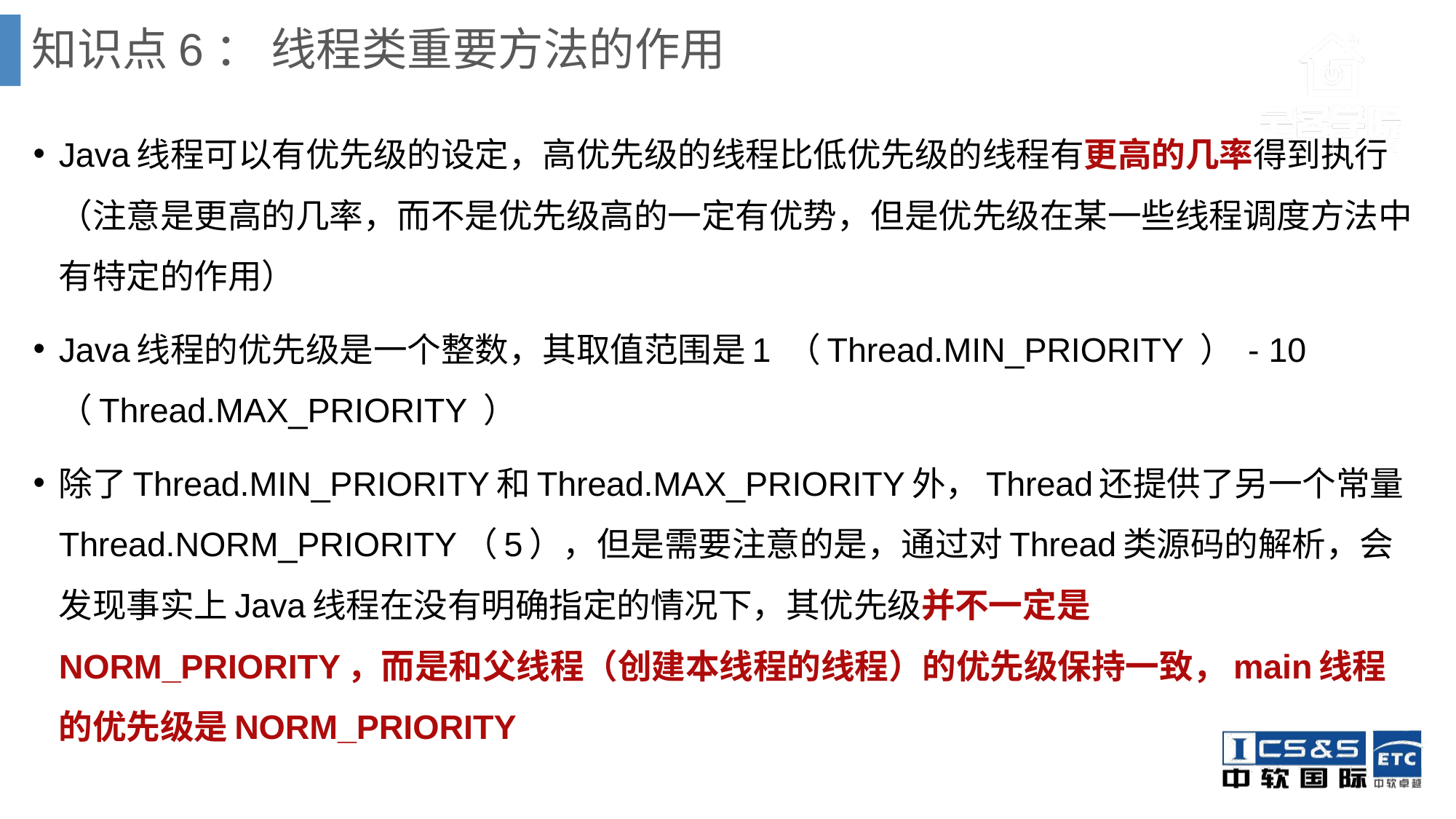

# 知识点6： 线程类重要方法的作用
Java线程可以有优先级的设定，高优先级的线程比低优先级的线程有更高的几率得到执行（注意是更高的几率，而不是优先级高的一定有优势，但是优先级在某一些线程调度方法中有特定的作用）
Java线程的优先级是一个整数，其取值范围是1 （Thread.MIN_PRIORITY ） - 10 （Thread.MAX_PRIORITY ）
除了Thread.MIN_PRIORITY和Thread.MAX_PRIORITY外，Thread还提供了另一个常量Thread.NORM_PRIORITY（5），但是需要注意的是，通过对Thread类源码的解析，会发现事实上Java线程在没有明确指定的情况下，其优先级并不一定是NORM_PRIORITY，而是和父线程（创建本线程的线程）的优先级保持一致，main线程的优先级是NORM_PRIORITY